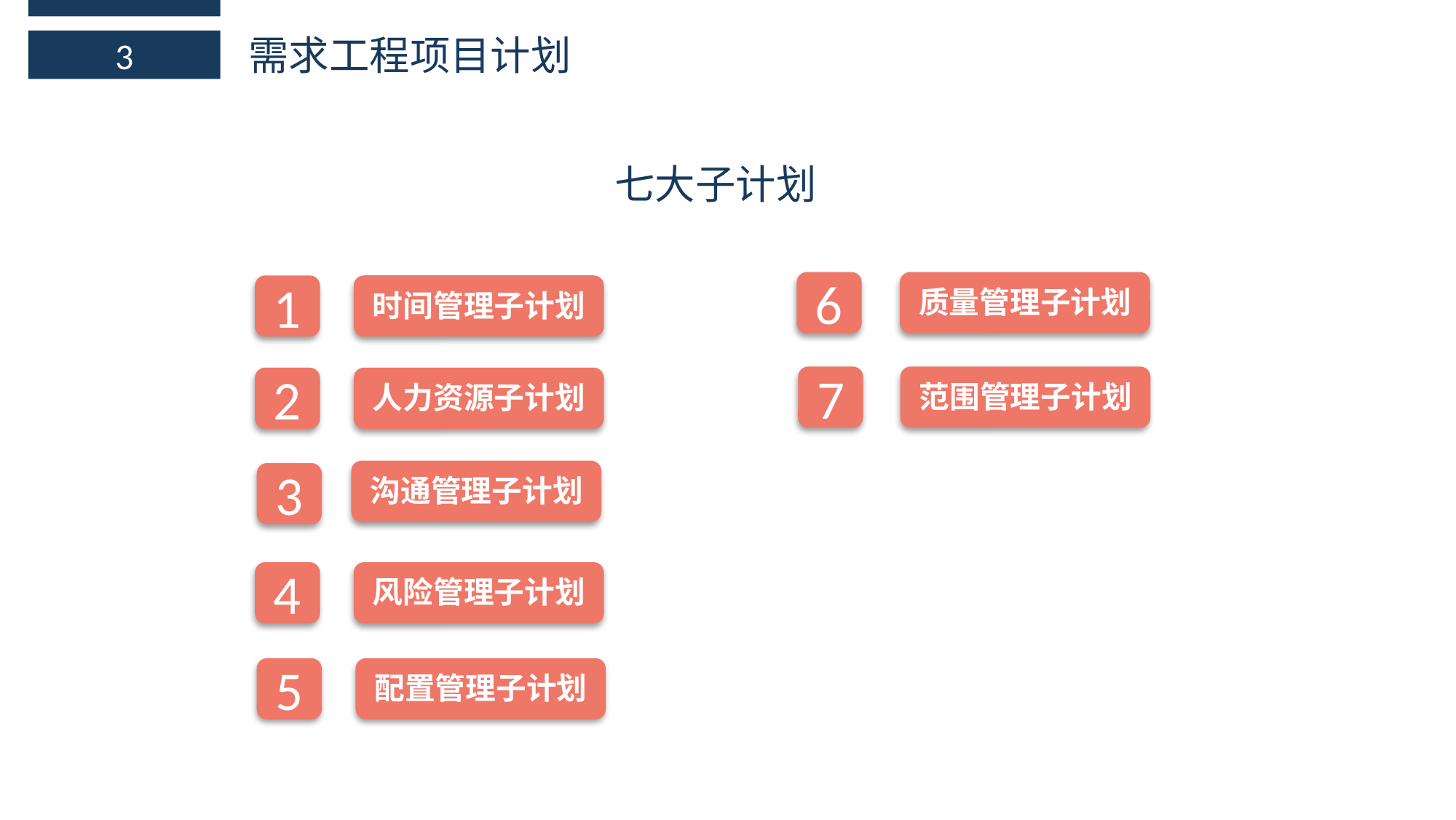

需求工程项目计划
3
七大子计划
6

质量管理子计划
1

时间管理子计划
7

范围管理子计划
2

人力资源子计划

沟通管理子计划
3
4

风险管理子计划
5

配置管理子计划